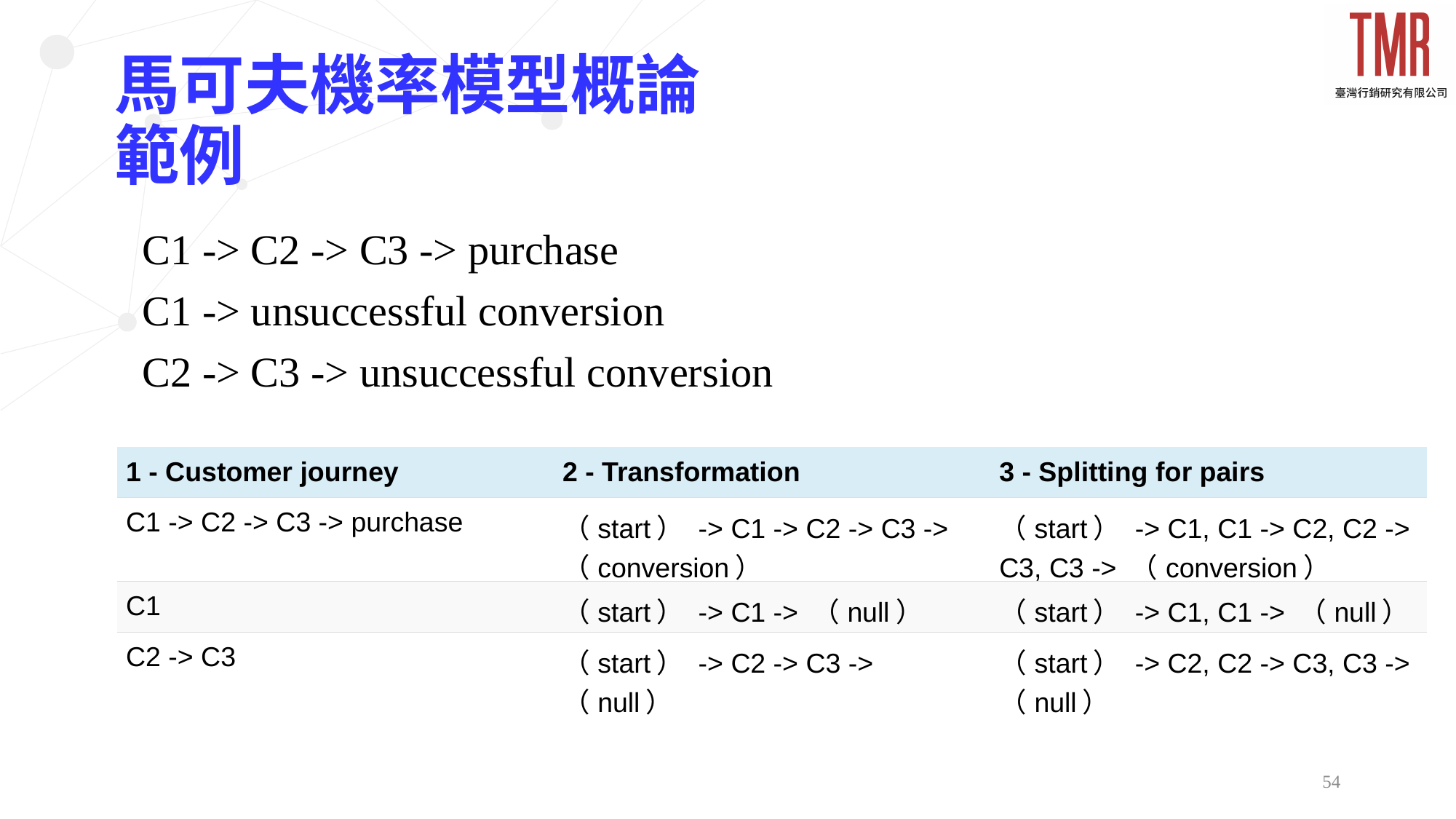

# 馬可夫機率模型概論 範例
C1 -> C2 -> C3 -> purchase
C1 -> unsuccessful conversion
C2 -> C3 -> unsuccessful conversion
| 1 - Customer journey | 2 - Transformation | 3 - Splitting for pairs |
| --- | --- | --- |
| C1 -> C2 -> C3 -> purchase | （start） -> C1 -> C2 -> C3 -> （conversion） | （start） -> C1, C1 -> C2, C2 -> C3, C3 -> （conversion） |
| C1 | （start） -> C1 -> （null） | （start） -> C1, C1 -> （null） |
| C2 -> C3 | （start） -> C2 -> C3 -> （null） | （start） -> C2, C2 -> C3, C3 -> （null） |
54